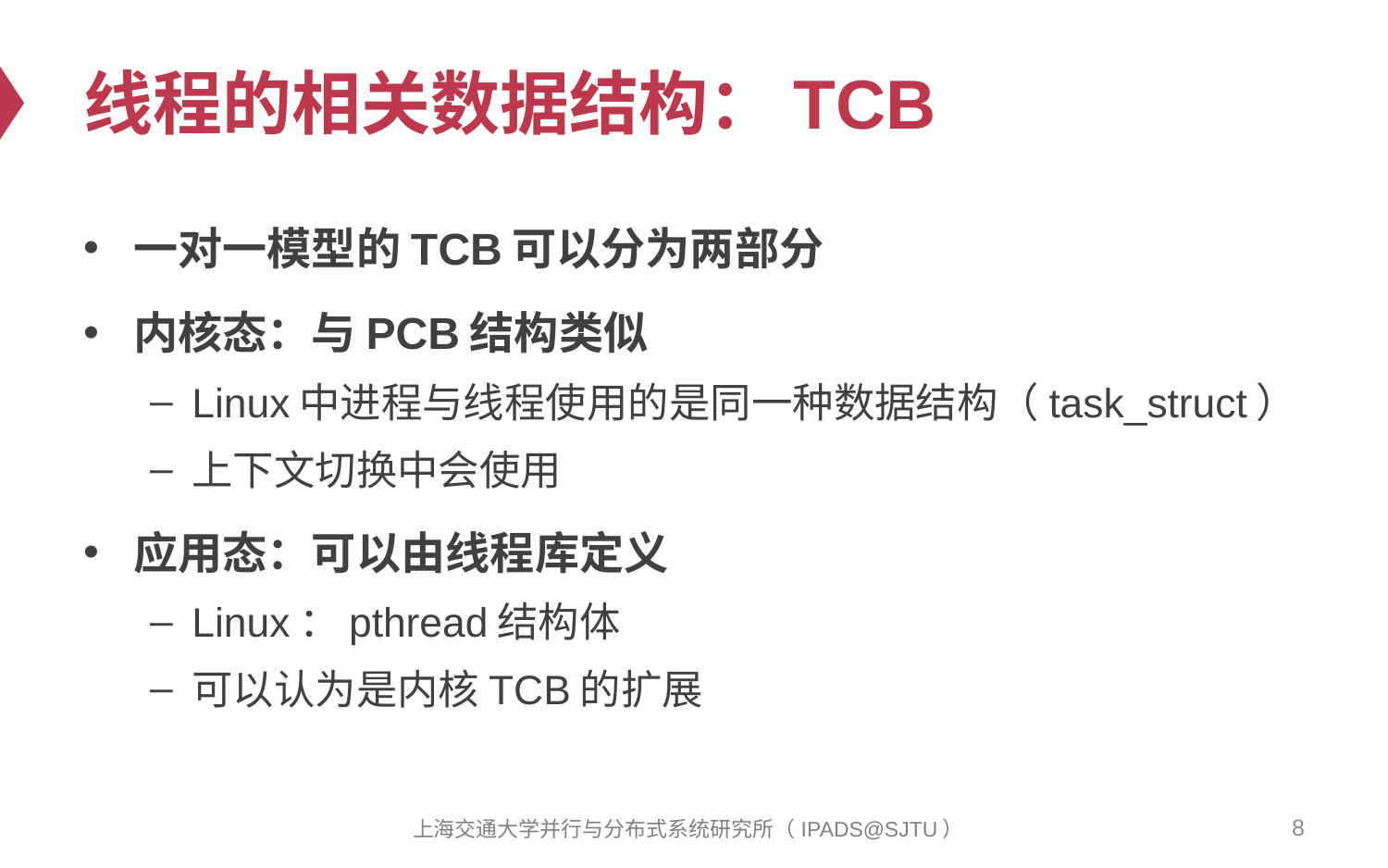

# 线程的相关数据结构：TCB
一对一模型的TCB可以分为两部分
内核态：与PCB结构类似
Linux中进程与线程使用的是同一种数据结构（task_struct）
上下文切换中会使用
应用态：可以由线程库定义
Linux：pthread结构体
可以认为是内核TCB的扩展
8
上海交通大学并行与分布式系统研究所（IPADS@SJTU）